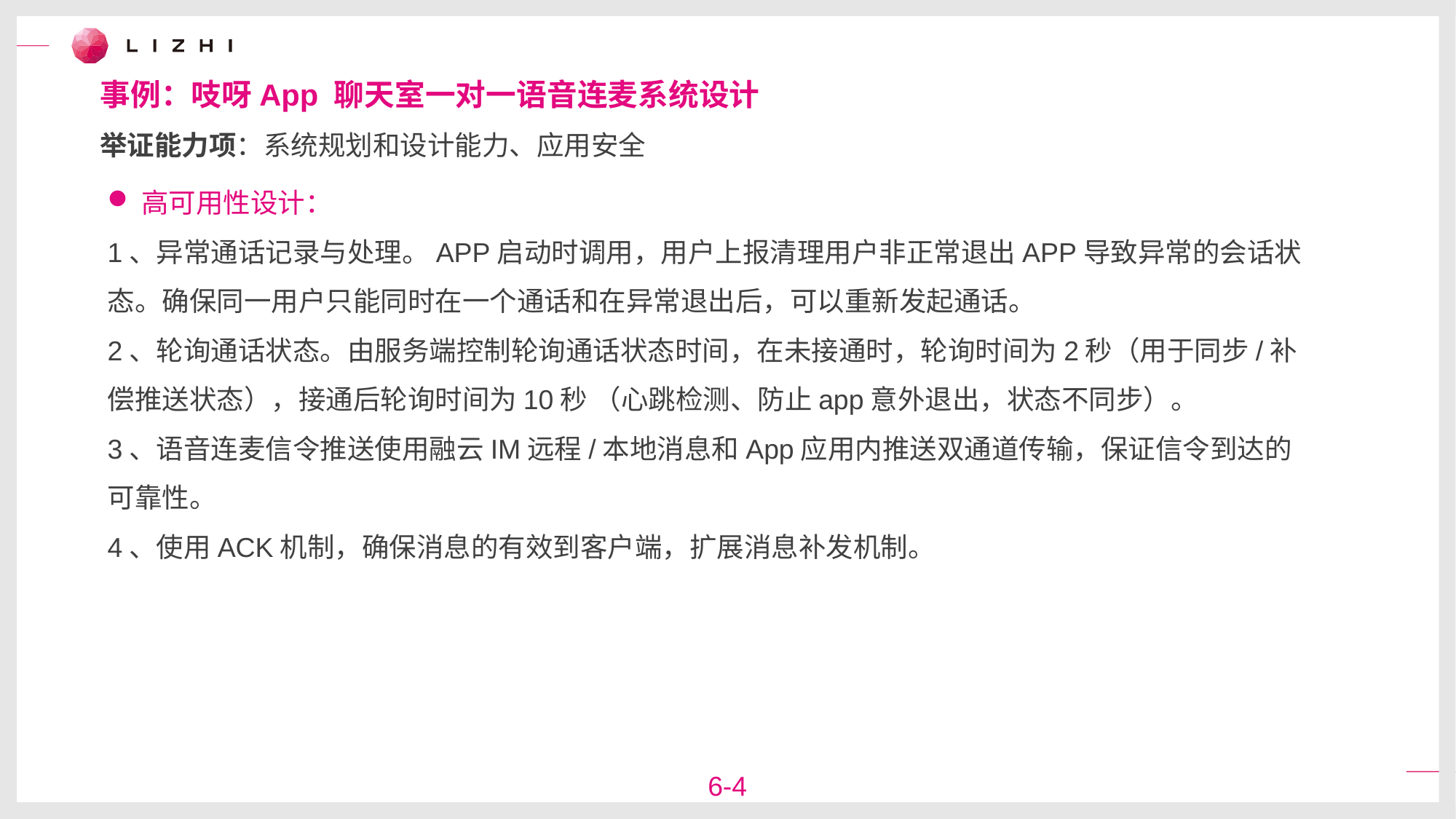

事例：吱呀App 聊天室一对一语音连麦系统设计
举证能力项：系统规划和设计能力、应用安全
高可用性设计：
1、异常通话记录与处理。APP启动时调用，用户上报清理用户非正常退出APP导致异常的会话状态。确保同一用户只能同时在一个通话和在异常退出后，可以重新发起通话。
2、轮询通话状态。由服务端控制轮询通话状态时间，在未接通时，轮询时间为2秒（用于同步/补偿推送状态），接通后轮询时间为10秒 （心跳检测、防止app意外退出，状态不同步）。
3、语音连麦信令推送使用融云IM远程/本地消息和App应用内推送双通道传输，保证信令到达的可靠性。
4、使用ACK机制，确保消息的有效到客户端，扩展消息补发机制。
6-4